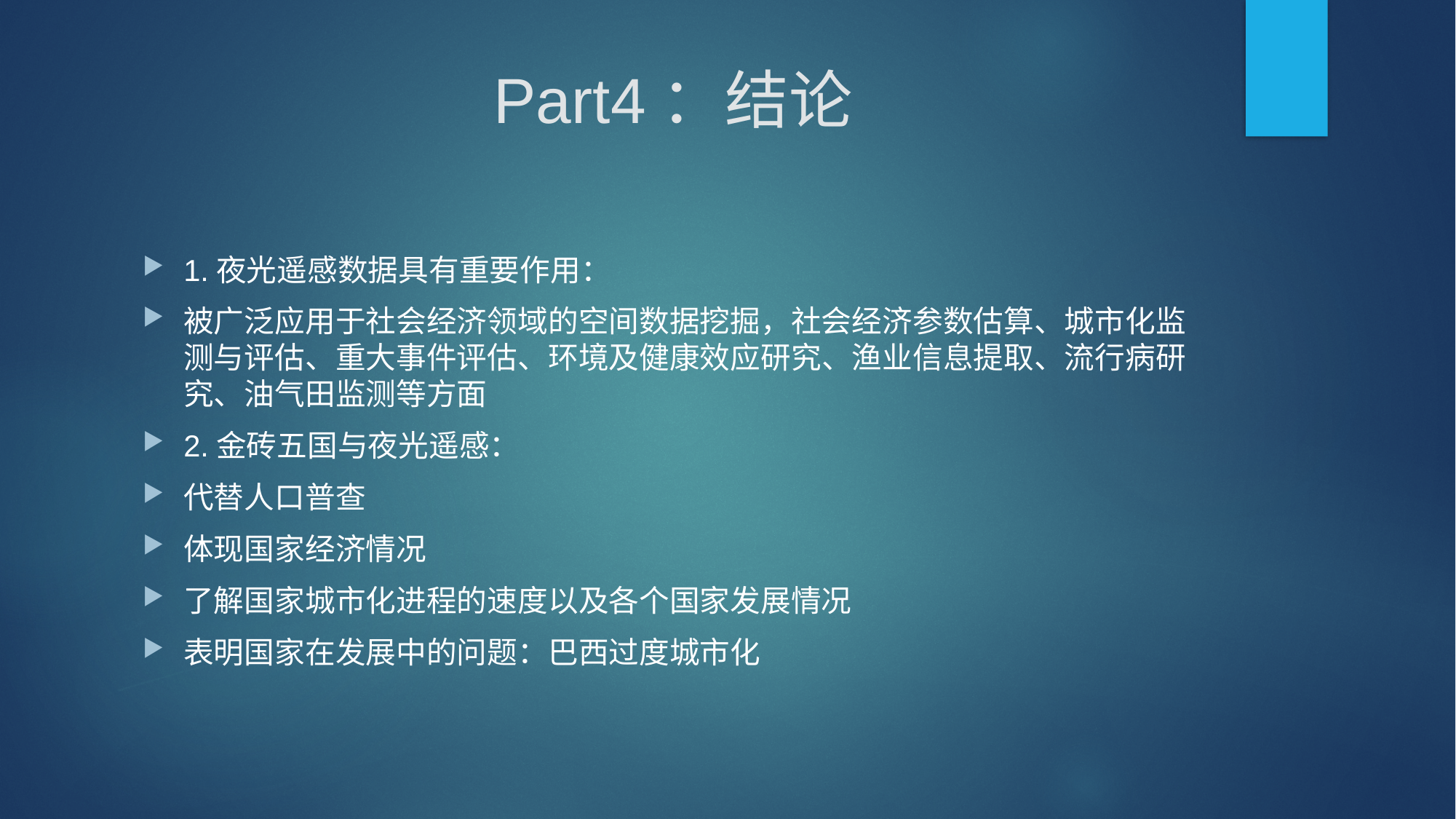

# Part4：结论
1.夜光遥感数据具有重要作用：
被广泛应用于社会经济领域的空间数据挖掘，社会经济参数估算、城市化监测与评估、重大事件评估、环境及健康效应研究、渔业信息提取、流行病研究、油气田监测等方面
2.金砖五国与夜光遥感：
代替人口普查
体现国家经济情况
了解国家城市化进程的速度以及各个国家发展情况
表明国家在发展中的问题：巴西过度城市化